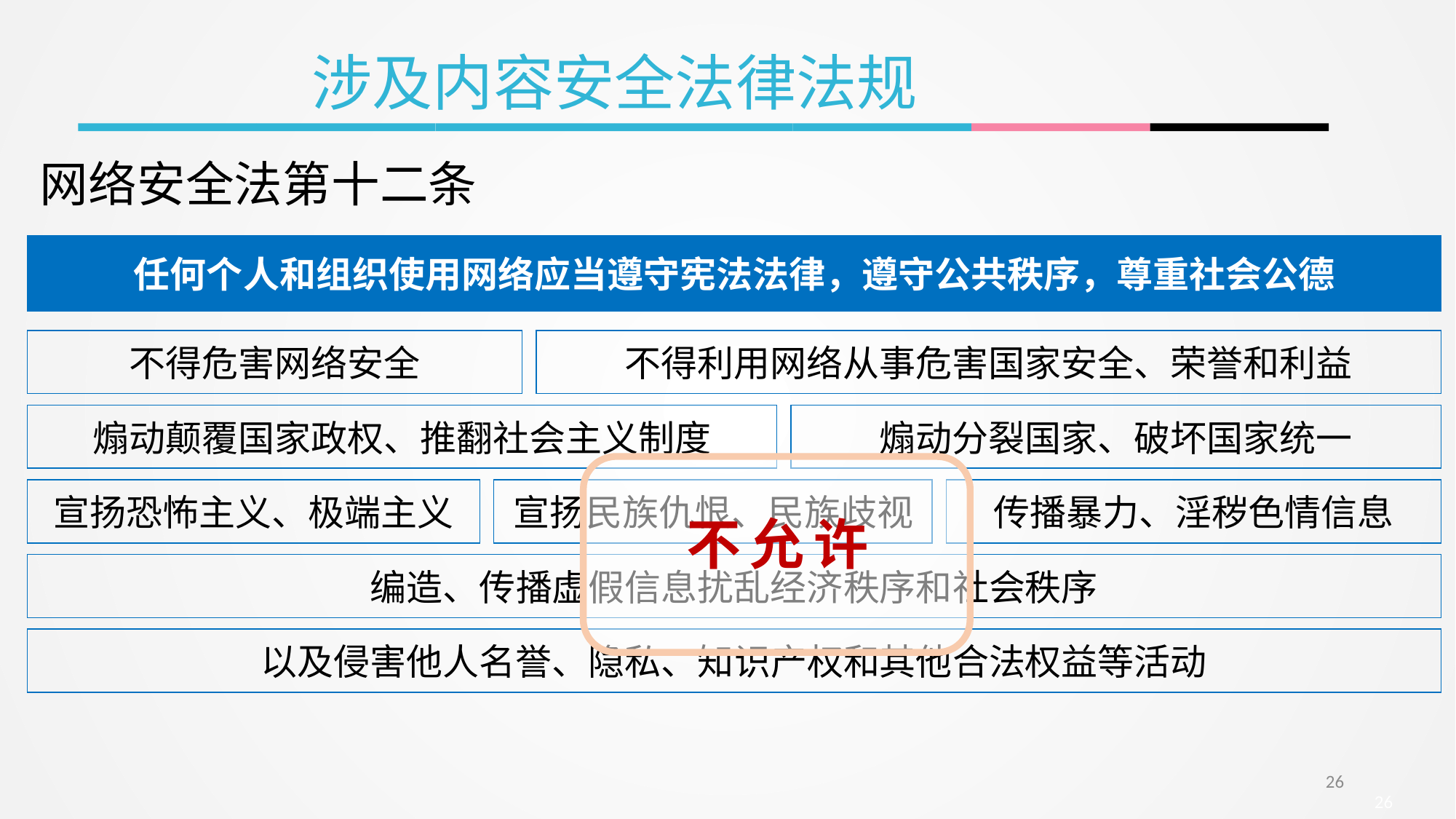

涉及内容安全法律法规

网络安全法第十二条
任何个人和组织使用网络应当遵守宪法法律，遵守公共秩序，尊重社会公德
不得危害网络安全
不得利用网络从事危害国家安全、荣誉和利益
煽动颠覆国家政权、推翻社会主义制度
煽动分裂国家、破坏国家统一
宣扬恐怖主义、极端主义
宣扬民族仇恨、民族歧视
传播暴力、淫秽色情信息
编造、传播虚假信息扰乱经济秩序和社会秩序
以及侵害他人名誉、隐私、知识产权和其他合法权益等活动
。

不允许
26
26